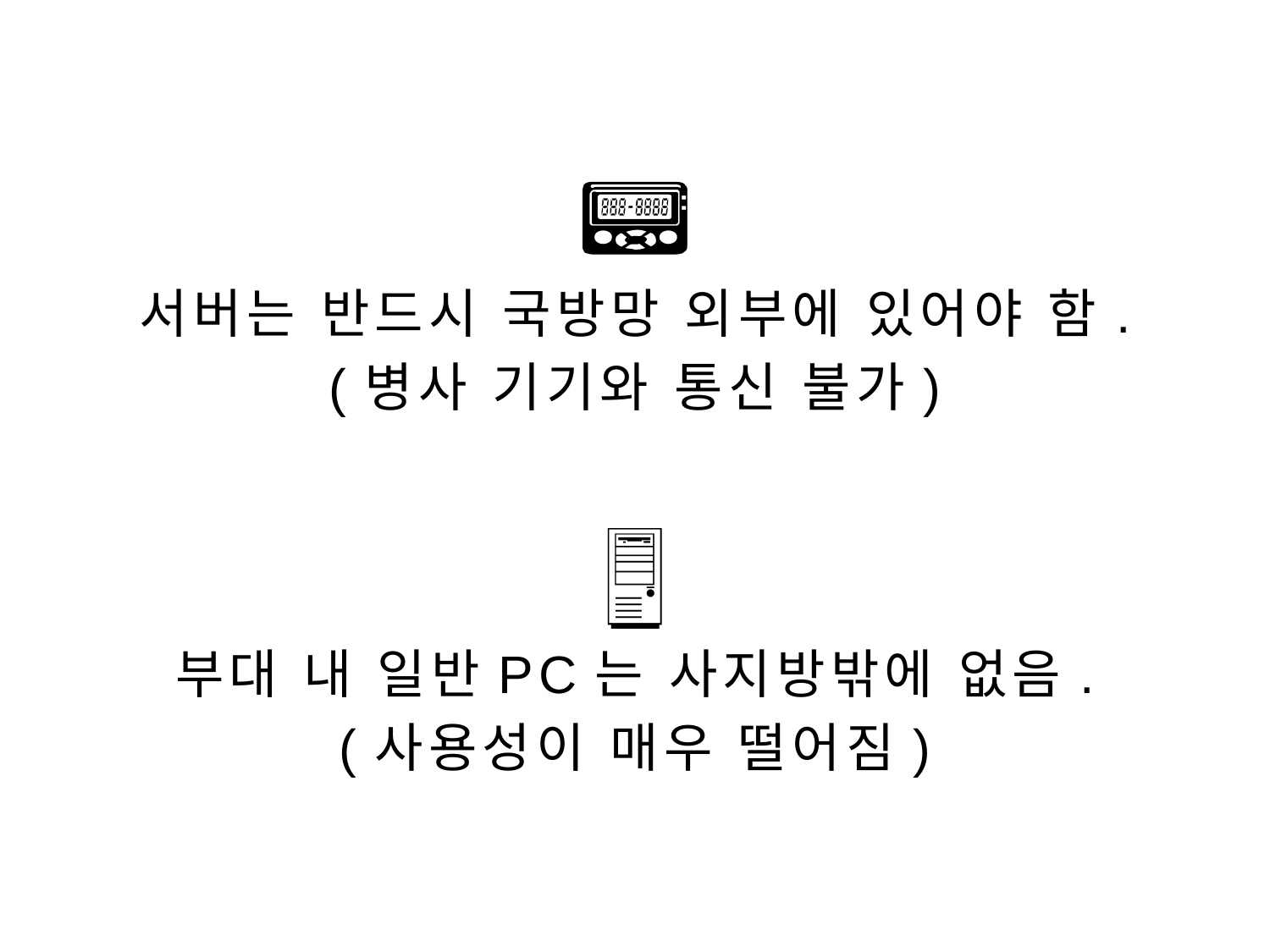

📟
서버는 반드시 국방망 외부에 있어야 함.
(병사 기기와 통신 불가)
🖥
부대 내 일반PC는 사지방밖에 없음.
(사용성이 매우 떨어짐)